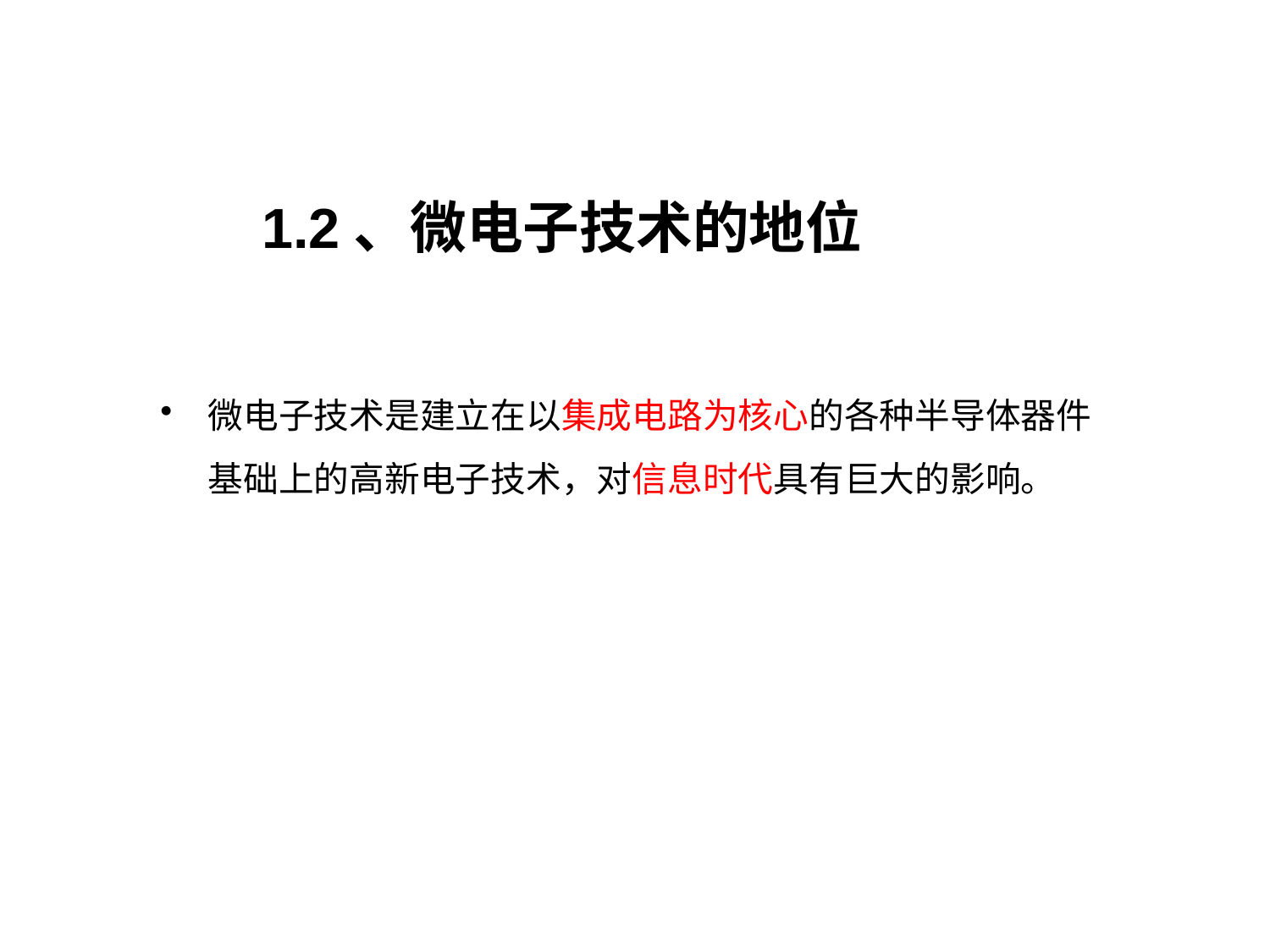

1.2、微电子技术的地位
微电子技术是建立在以集成电路为核心的各种半导体器件基础上的高新电子技术，对信息时代具有巨大的影响。